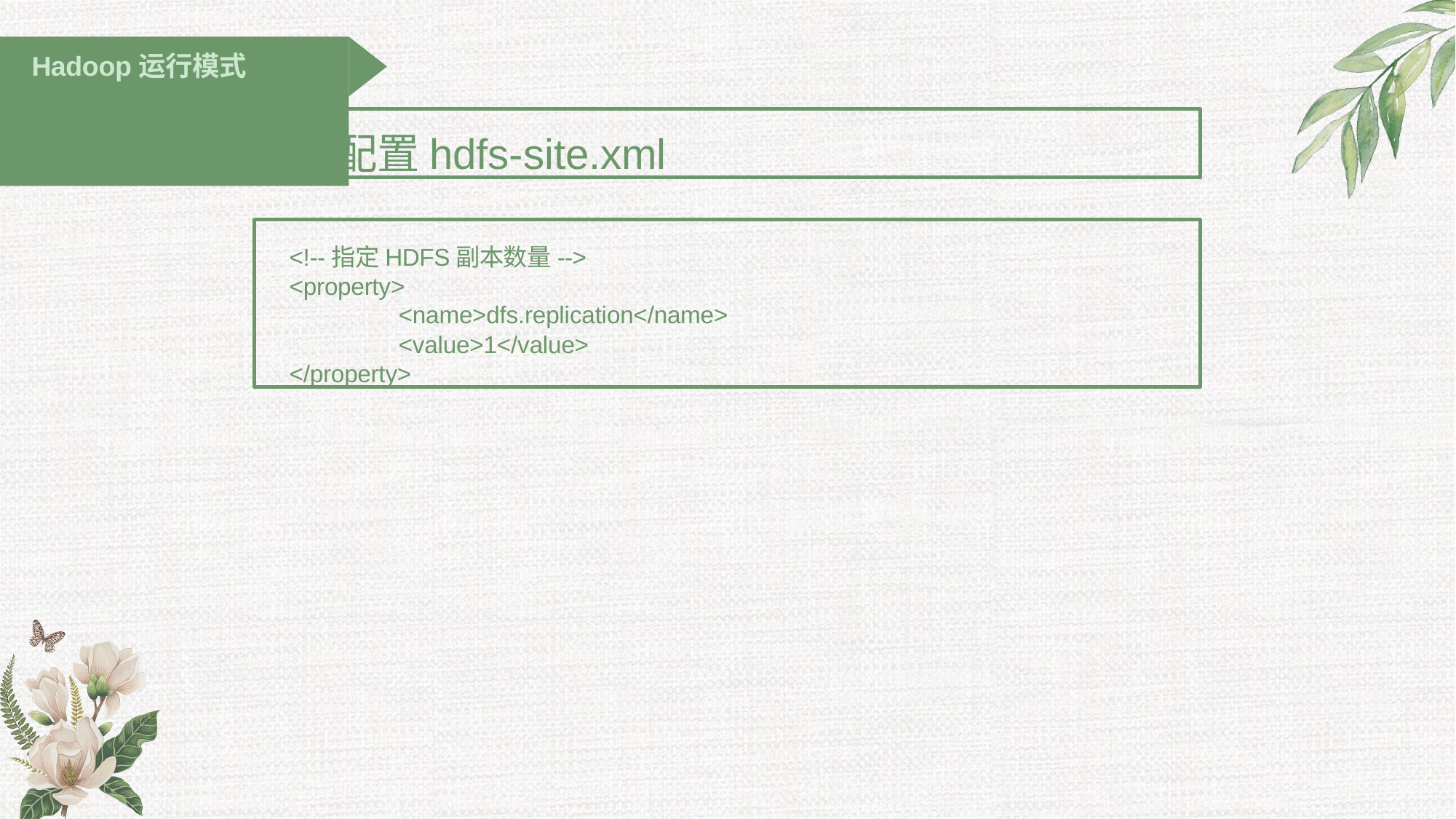

# Hadoop运行模式
3 配置hdfs-site.xml
<!--指定HDFS副本数量-->
<property>
<name>dfs.replication</name>
<value>1</value>
</property>